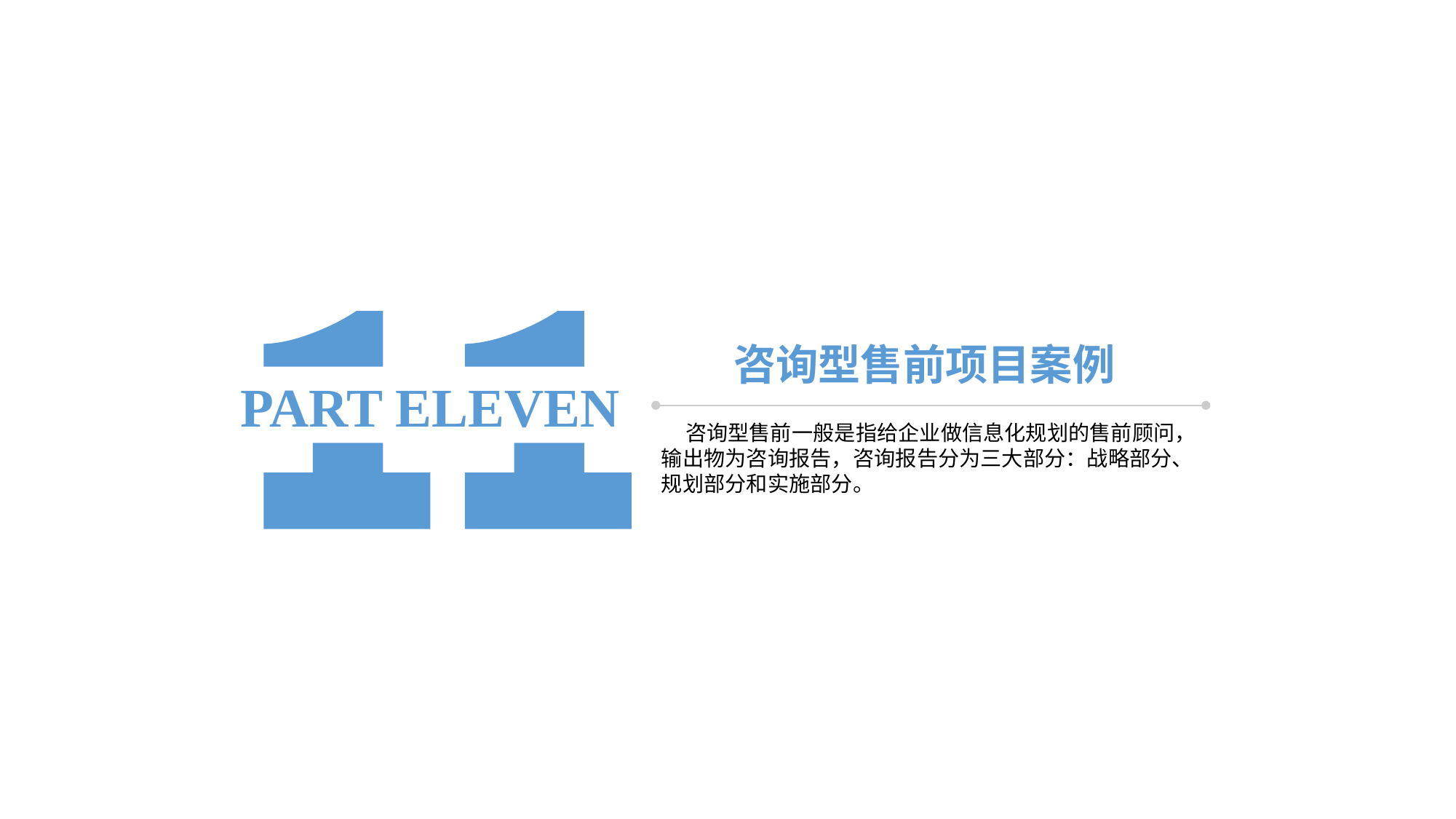

11
咨询型售前项目案例
       PART ELEVEN
    咨询型售前一般是指给企业做信息化规划的售前顾问，输出物为咨询报告，咨询报告分为三大部分：战略部分、规划部分和实施部分。